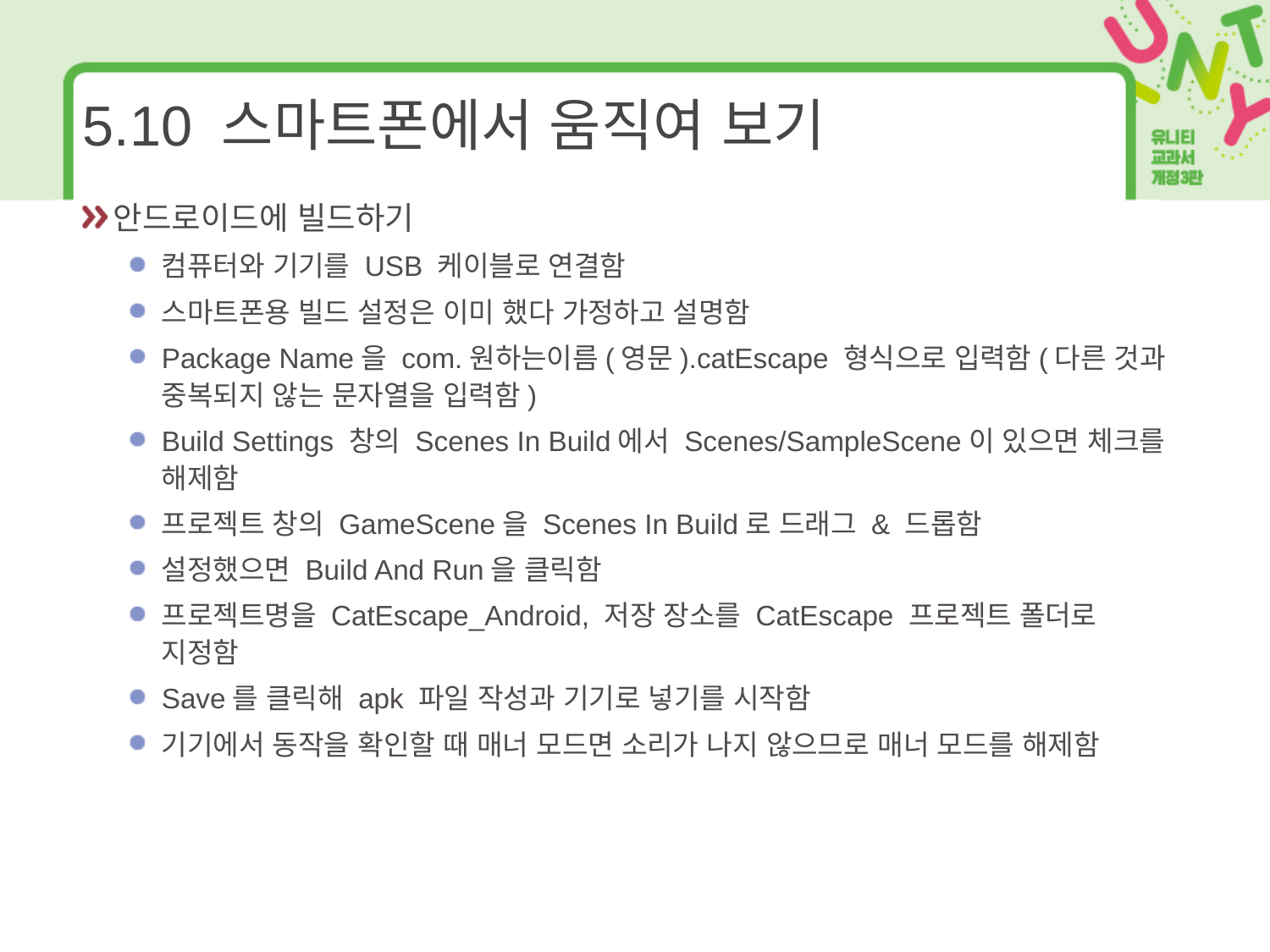

# 5.10 스마트폰에서 움직여 보기
안드로이드에 빌드하기
컴퓨터와 기기를 USB 케이블로 연결함
스마트폰용 빌드 설정은 이미 했다 가정하고 설명함
Package Name을 com.원하는이름(영문).catEscape 형식으로 입력함(다른 것과 중복되지 않는 문자열을 입력함)
Build Settings 창의 Scenes In Build에서 Scenes/SampleScene이 있으면 체크를 해제함
프로젝트 창의 GameScene을 Scenes In Build로 드래그 & 드롭함
설정했으면 Build And Run을 클릭함
프로젝트명을 CatEscape_Android, 저장 장소를 CatEscape 프로젝트 폴더로 지정함
Save를 클릭해 apk 파일 작성과 기기로 넣기를 시작함
기기에서 동작을 확인할 때 매너 모드면 소리가 나지 않으므로 매너 모드를 해제함